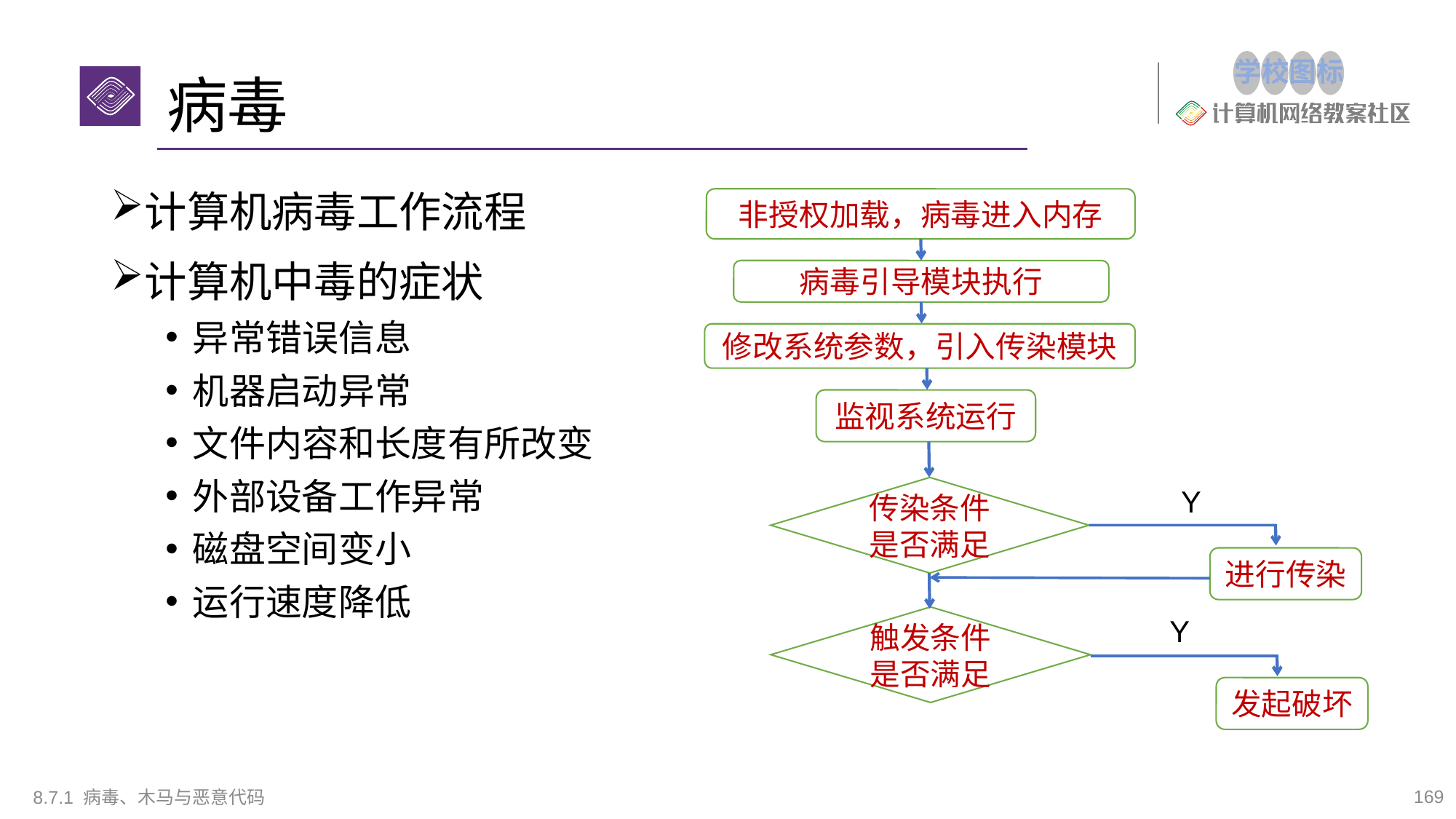

# 病毒
计算机病毒工作流程
计算机中毒的症状
异常错误信息
机器启动异常
文件内容和长度有所改变
外部设备工作异常
磁盘空间变小
运行速度降低

非授权加载，病毒进入内存
病毒引导模块执行
修改系统参数，引入传染模块
监视系统运行
传染条件是否满足
Y
进行传染
触发条件是否满足
Y
发起破坏
169
8.7.1 病毒、木马与恶意代码